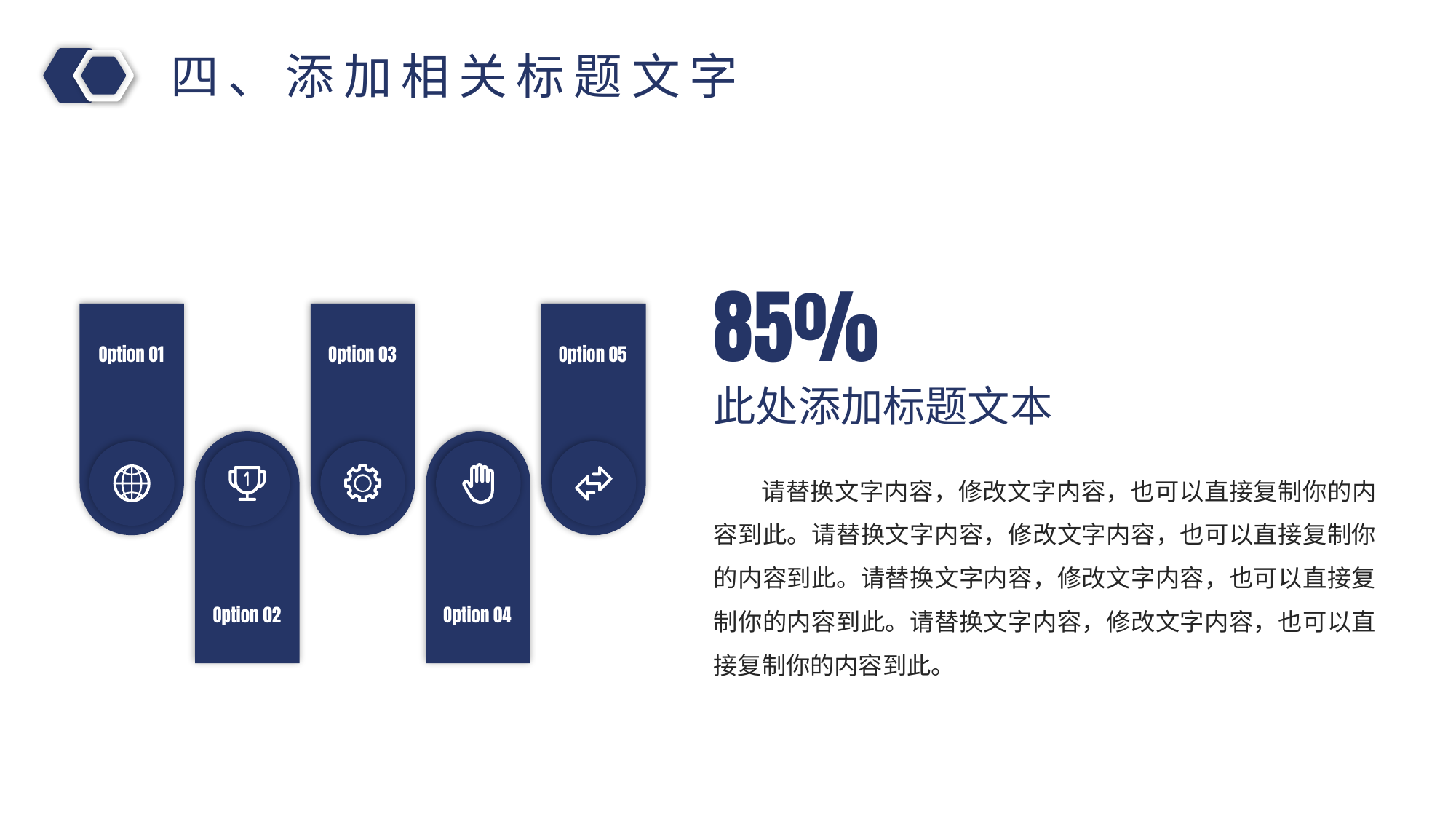

四、添加相关标题文字

85%

Option 01

Option 03

Option 05

此处添加标题文本

Option 02

Option 04
       请替换文字内容，修改文字内容，也可以直接复制你的内容到此。请替换文字内容，修改文字内容，也可以直接复制你的内容到此。请替换文字内容，修改文字内容，也可以直接复制你的内容到此。请替换文字内容，修改文字内容，也可以直接复制你的内容到此。